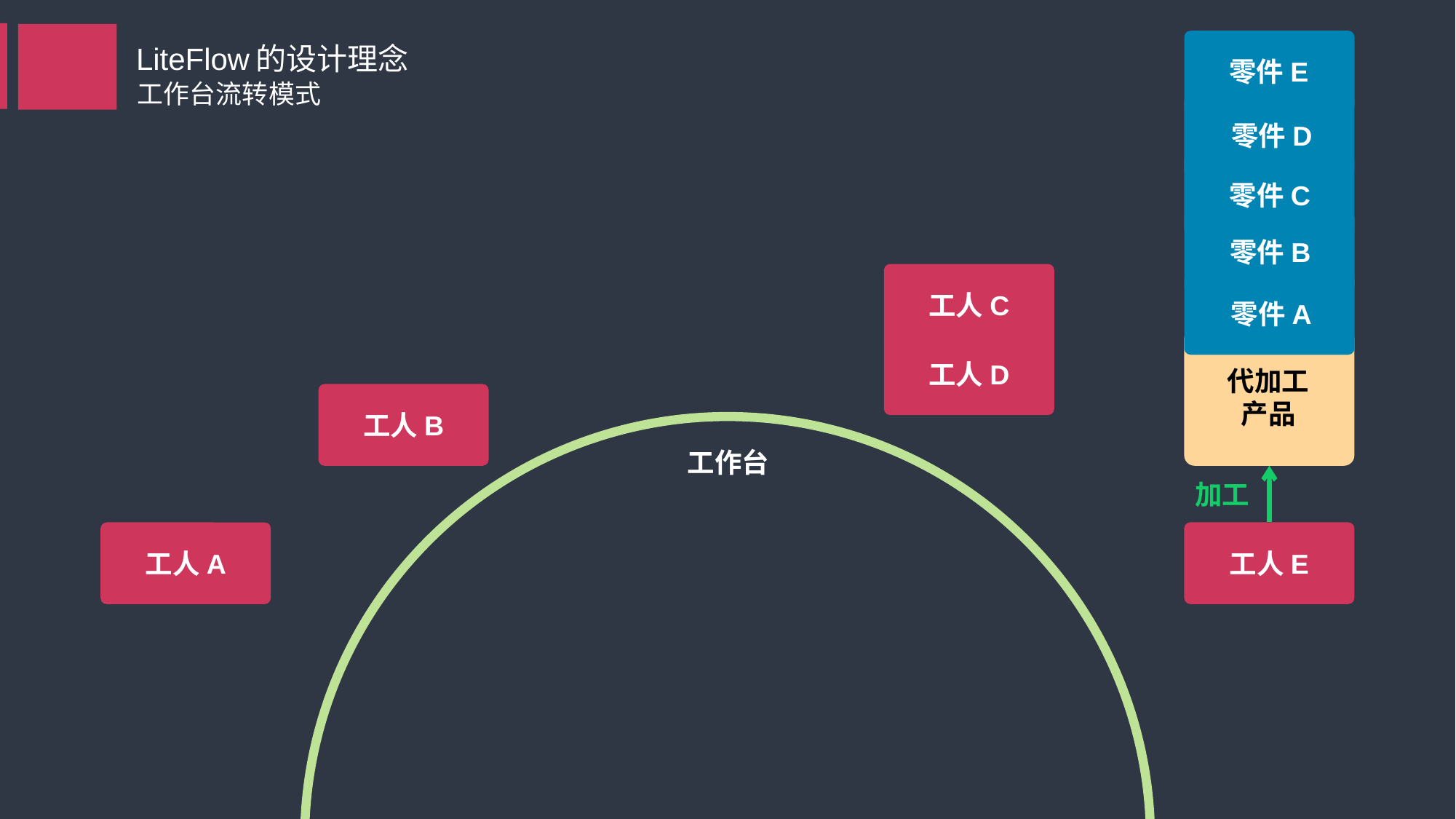

零件E
LiteFlow的设计理念
工作台流转模式

零件D

零件C

零件B

零件A
工人C

工人D
代加工
产品

工人B

工作台
加工

工人A
工人E